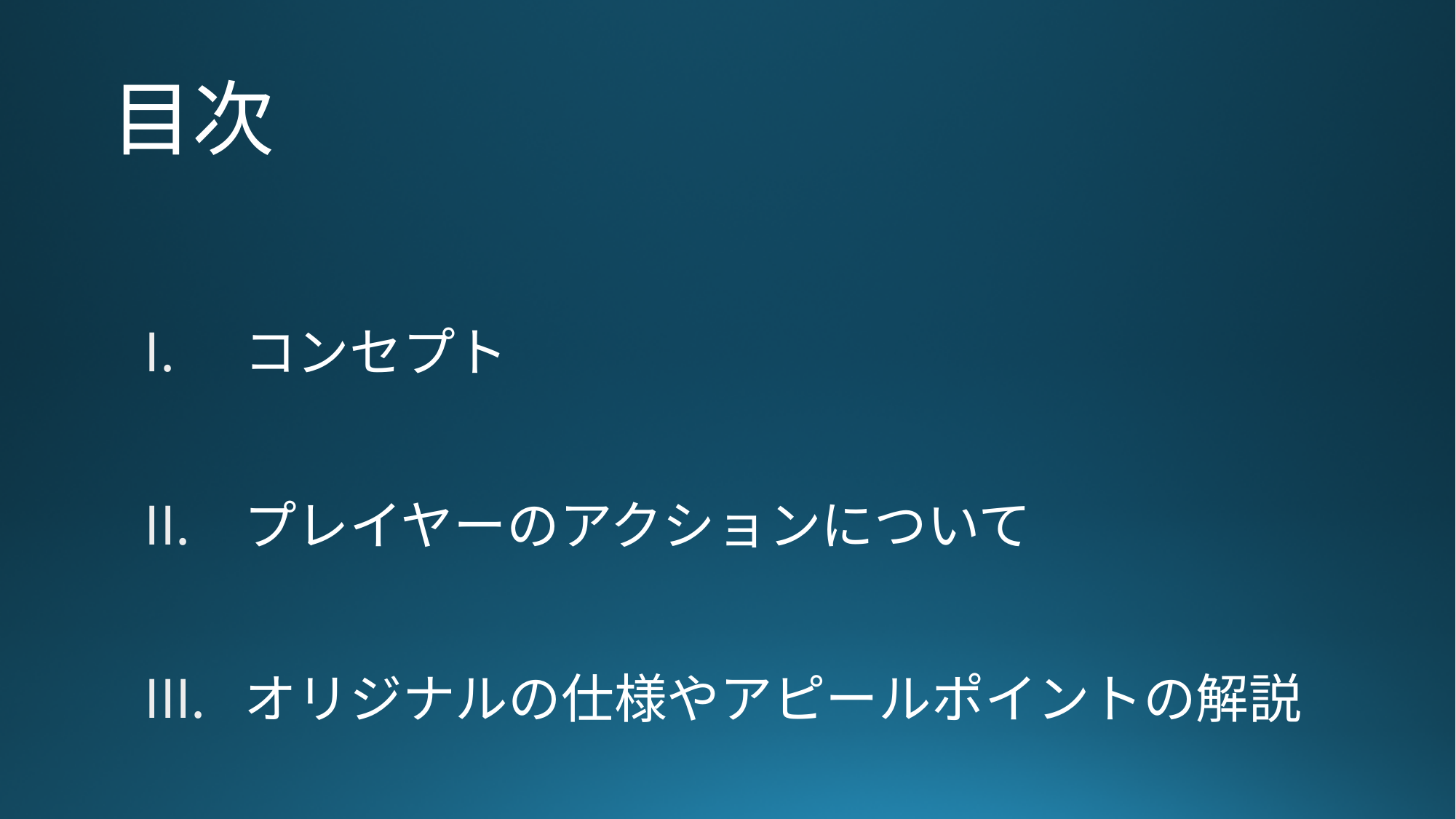

# 目次
コンセプト
プレイヤーのアクションについて
オリジナルの仕様やアピールポイントの解説